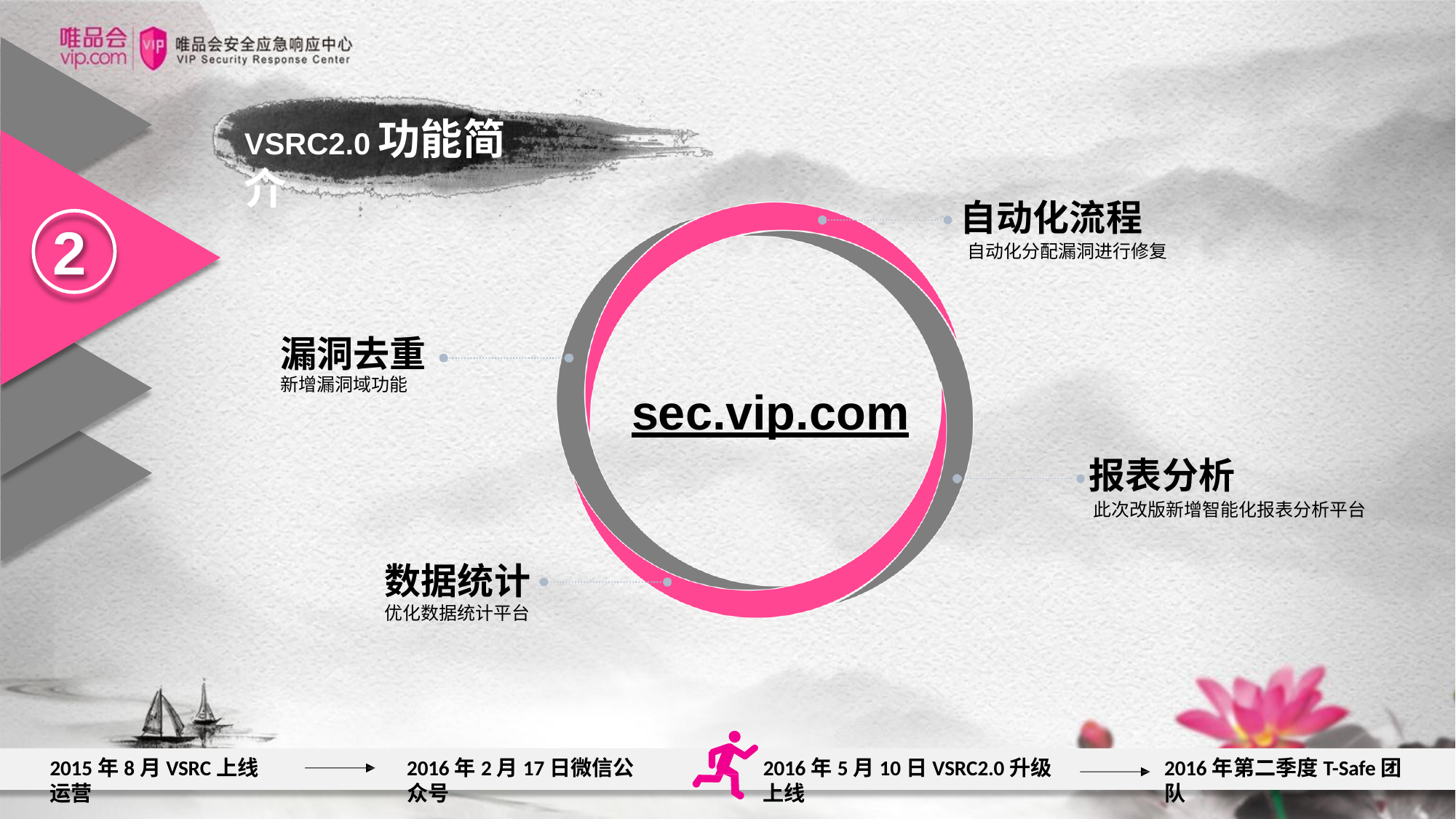

VSRC2.0功能简介

自动化流程
自动化分配漏洞进行修复

2

漏洞去重
新增漏洞域功能
sec.vip.com

报表分析
此次改版新增智能化报表分析平台

数据统计
优化数据统计平台

2015年8月VSRC上线运营
2016年2月17日微信公众号
2016年5月10日VSRC2.0升级上线
2016年第二季度T-Safe团队